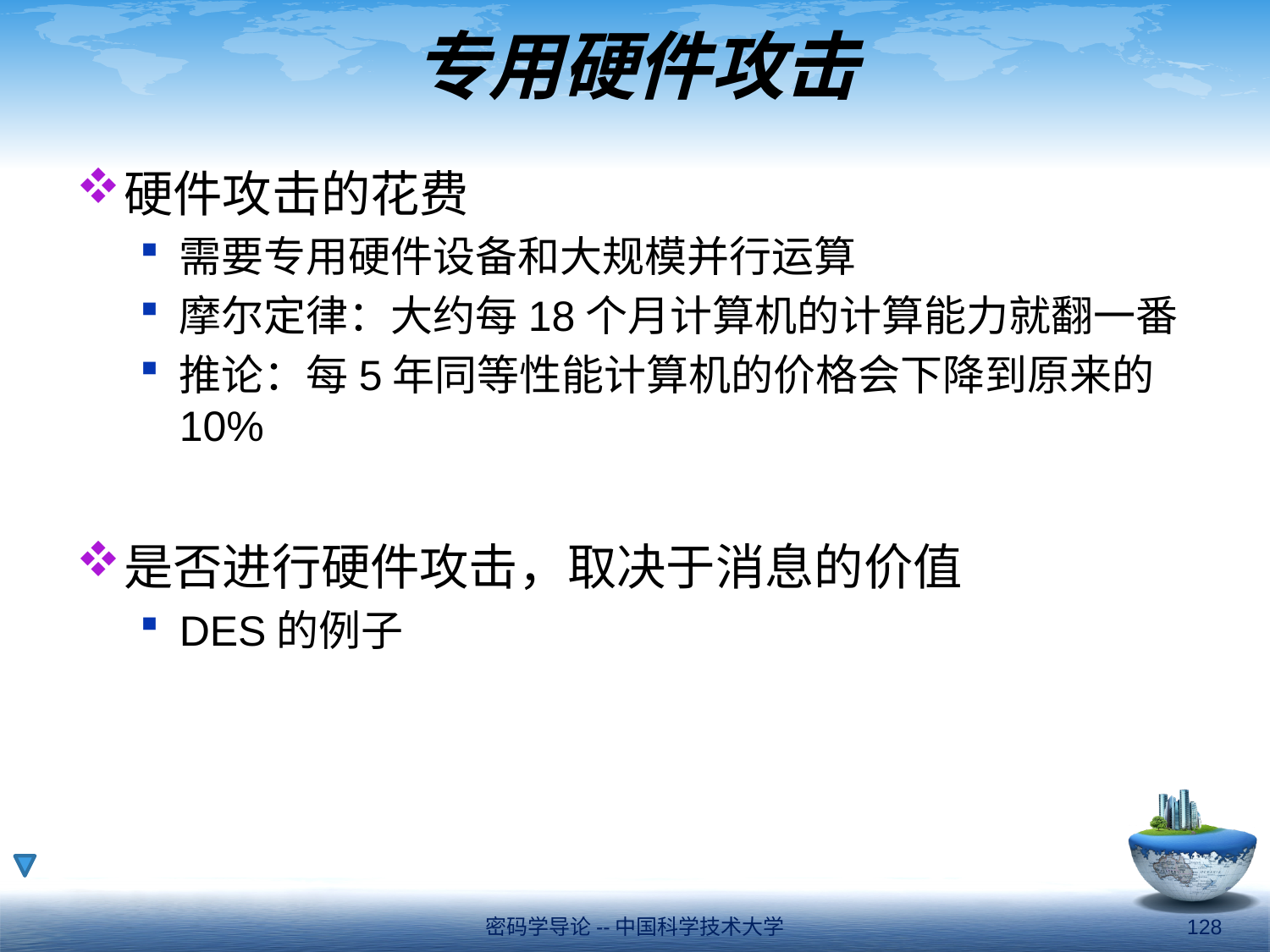

# 专用硬件攻击
硬件攻击的花费
需要专用硬件设备和大规模并行运算
摩尔定律：大约每18个月计算机的计算能力就翻一番
推论：每5年同等性能计算机的价格会下降到原来的10%

是否进行硬件攻击，取决于消息的价值
DES的例子

密码学导论--中国科学技术大学
128